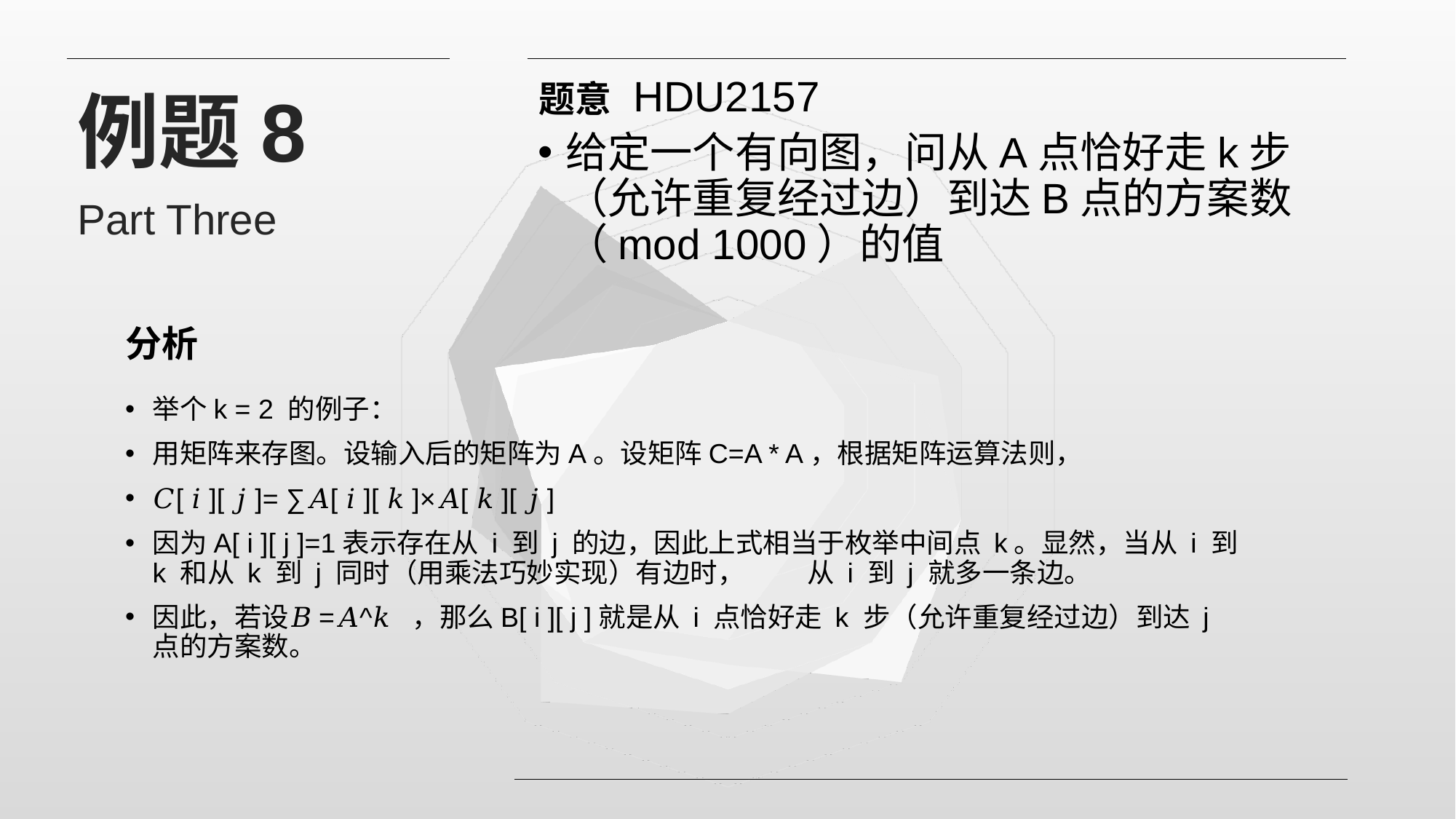

HDU2157
题意
例题8
给定一个有向图，问从A点恰好走k步（允许重复经过边）到达B点的方案数（mod 1000）的值
Part Three
分析
举个k = 2 的例子：
用矩阵来存图。设输入后的矩阵为A。设矩阵C=A * A，根据矩阵运算法则，
𝐶[ 𝑖 ][ 𝑗 ]= ∑𝐴[ 𝑖 ][ 𝑘 ]×𝐴[ 𝑘 ][ 𝑗 ]
因为A[ i ][ j ]=1表示存在从 i 到 j 的边，因此上式相当于枚举中间点 k。显然，当从 i 到 k 和从 k 到 j 同时（用乘法巧妙实现）有边时，	从 i 到 j 就多一条边。
因此，若设𝐵=𝐴^𝑘  ，那么B[ i ][ j ]就是从 i 点恰好走 k 步（允许重复经过边）到达 j 点的方案数。